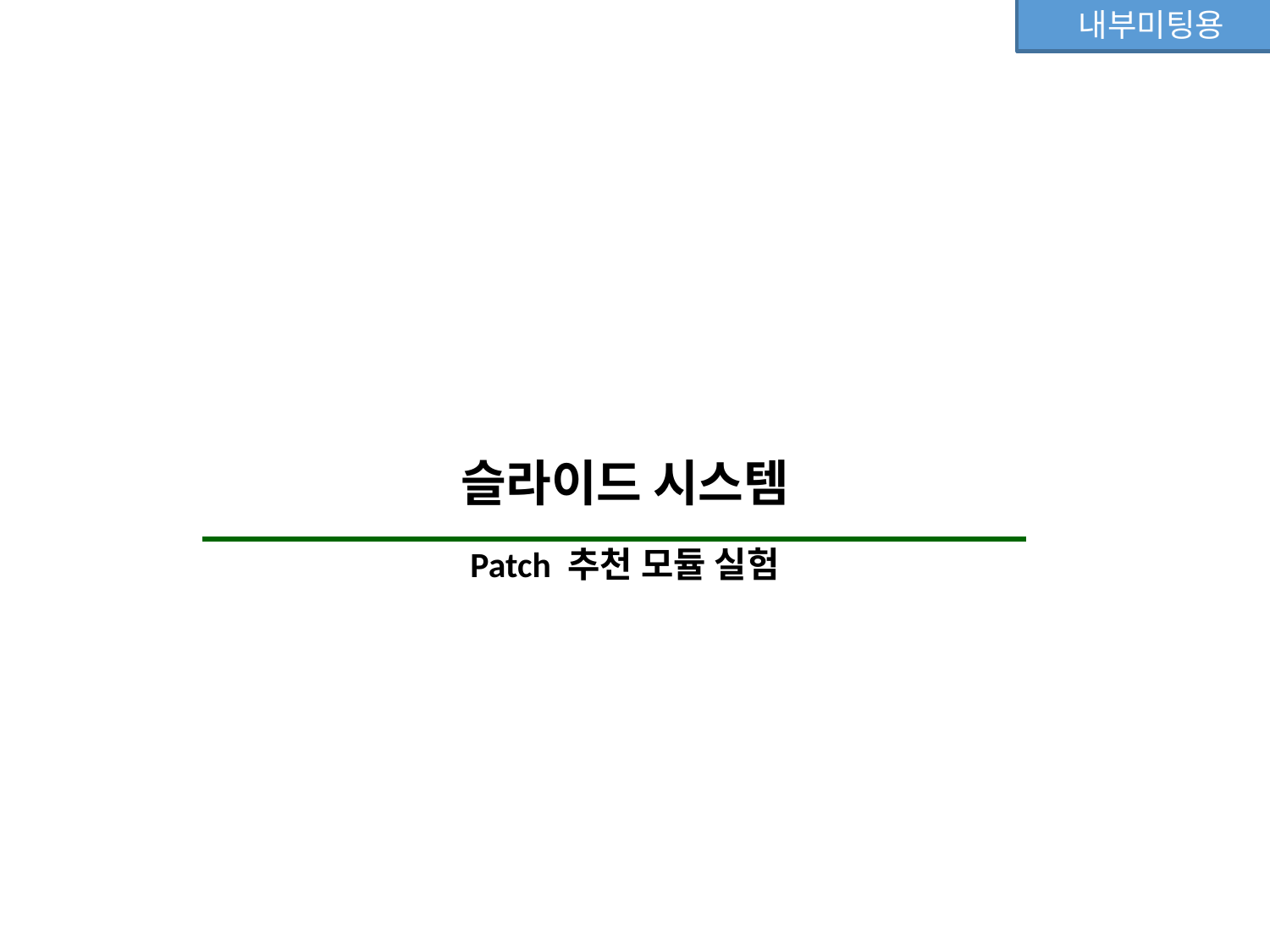

내부미팅용
슬라이드 시스템
Patch 추천 모듈 실험